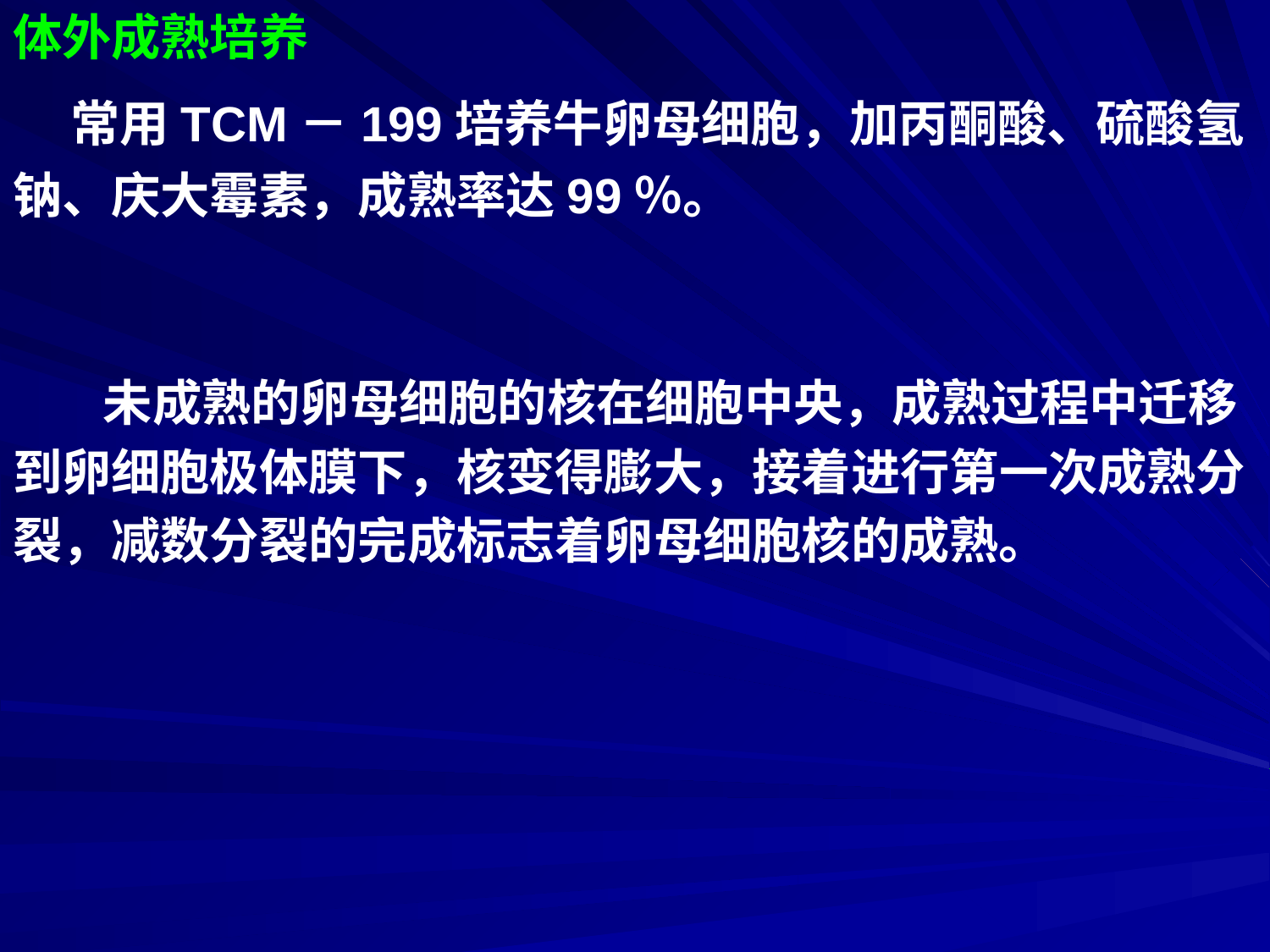

体外成熟培养
   常用TCM－199培养牛卵母细胞，加丙酮酸、硫酸氢
钠、庆大霉素，成熟率达99％。

       未成熟的卵母细胞的核在细胞中央，成熟过程中迁移
到卵细胞极体膜下，核变得膨大，接着进行第一次成熟分
裂，减数分裂的完成标志着卵母细胞核的成熟。